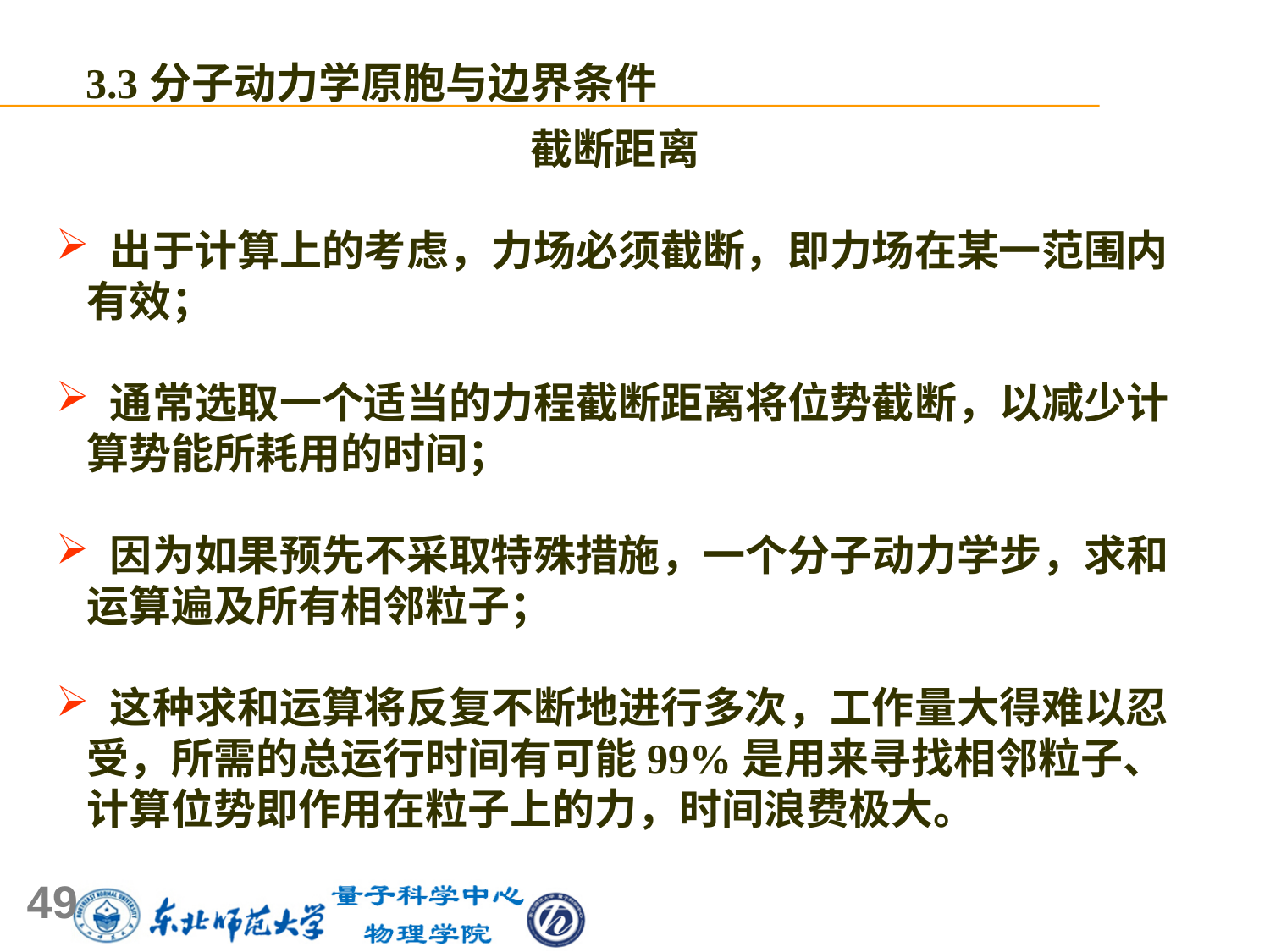

3.3分子动力学原胞与边界条件

截断距离

 出于计算上的考虑，力场必须截断，即力场在某一范围内有效；

 通常选取一个适当的力程截断距离将位势截断，以减少计算势能所耗用的时间；

 因为如果预先不采取特殊措施，一个分子动力学步，求和运算遍及所有相邻粒子；

 这种求和运算将反复不断地进行多次，工作量大得难以忍受，所需的总运行时间有可能99%是用来寻找相邻粒子、计算位势即作用在粒子上的力，时间浪费极大。
49